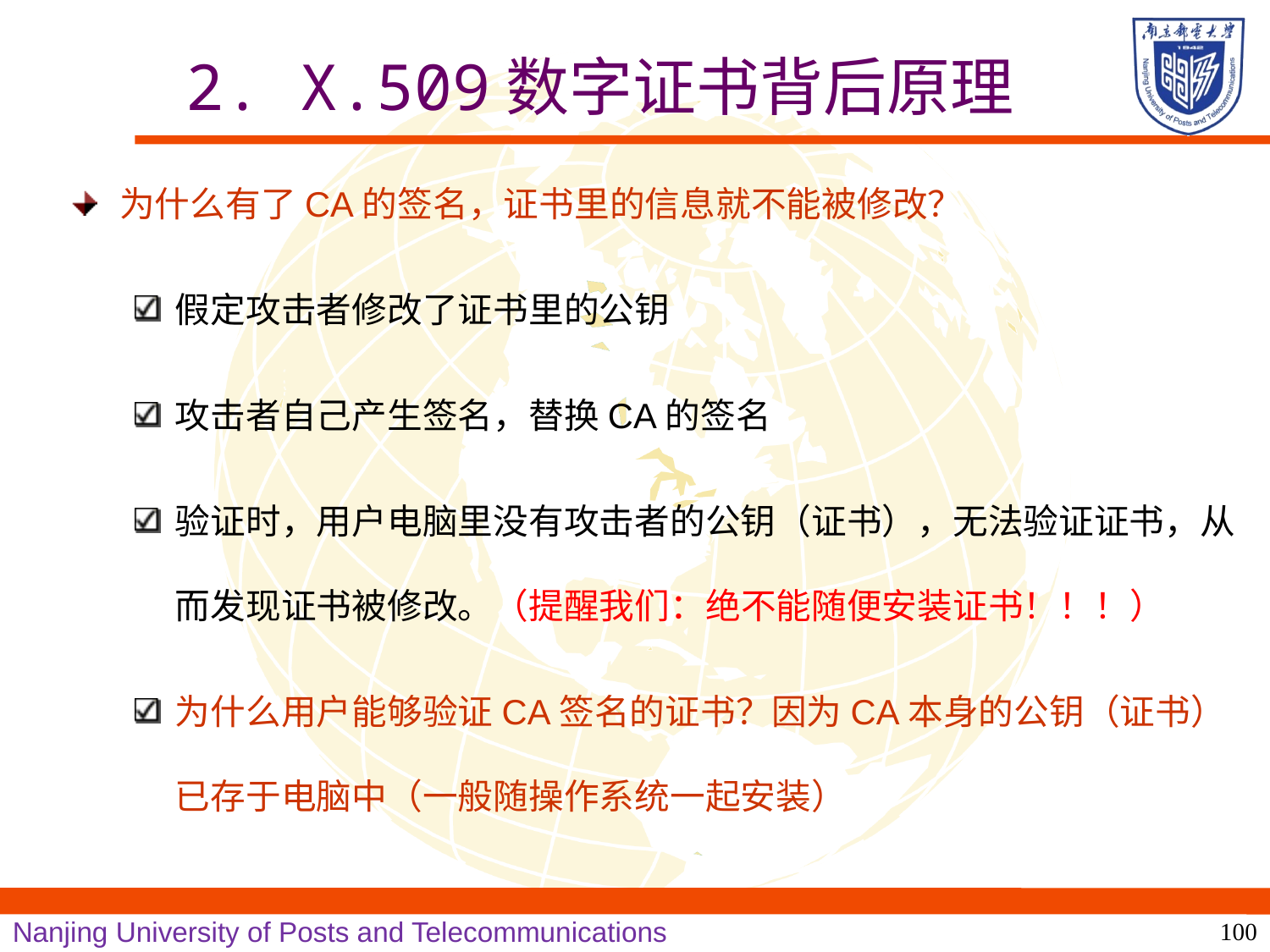

# 2. X.509数字证书背后原理
为什么有了CA的签名，证书里的信息就不能被修改？
假定攻击者修改了证书里的公钥
攻击者自己产生签名，替换CA的签名
验证时，用户电脑里没有攻击者的公钥（证书），无法验证证书，从而发现证书被修改。（提醒我们：绝不能随便安装证书！！！）
为什么用户能够验证CA签名的证书？因为CA本身的公钥（证书）已存于电脑中（一般随操作系统一起安装）

100